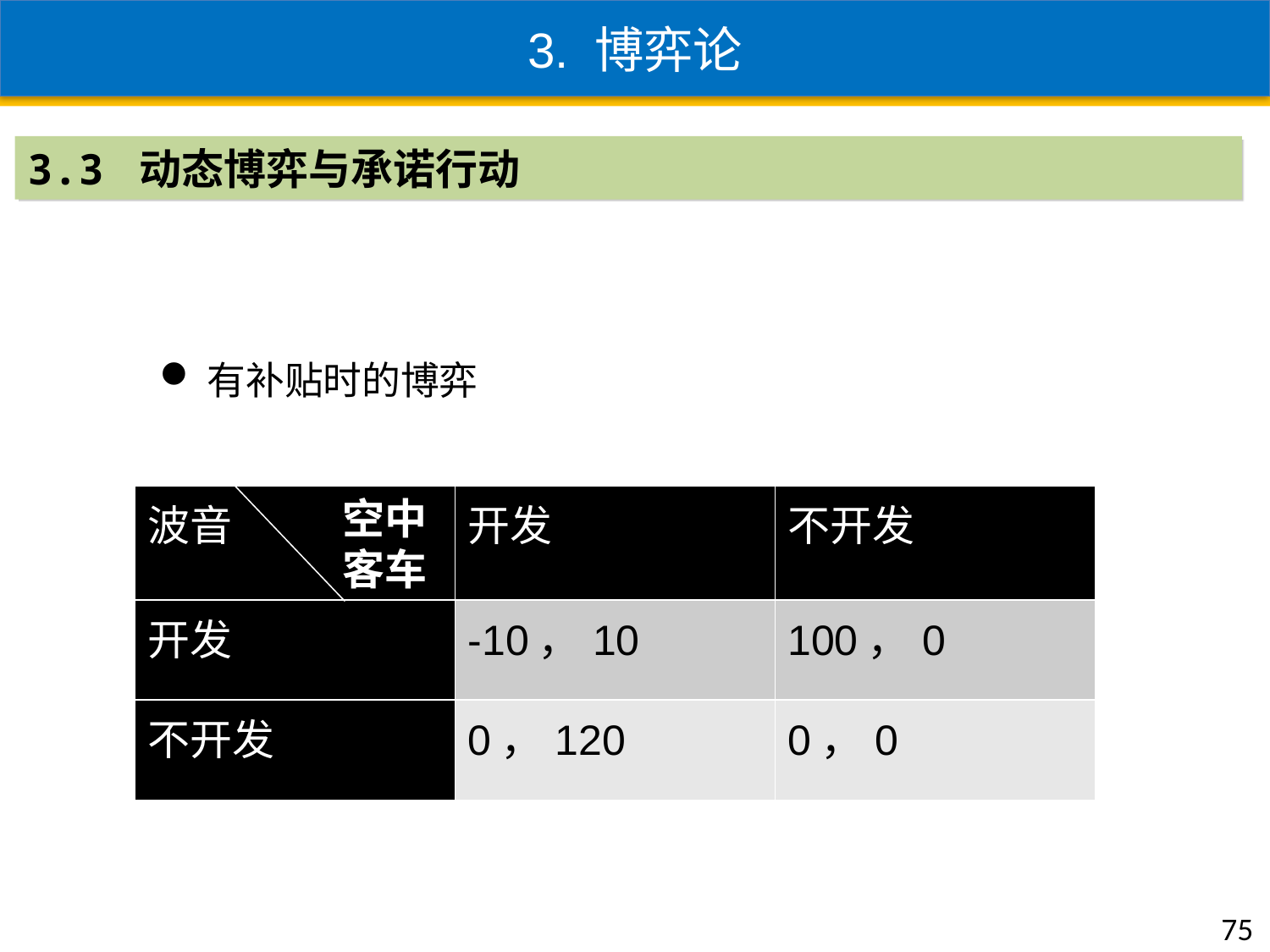

3. 博弈论
3.3 动态博弈与承诺行动
有补贴时的博弈
| 波音 | 开发 | 不开发 |
| --- | --- | --- |
| 开发 | -10，10 | 100，0 |
| 不开发 | 0，120 | 0，0 |
空中客车
75